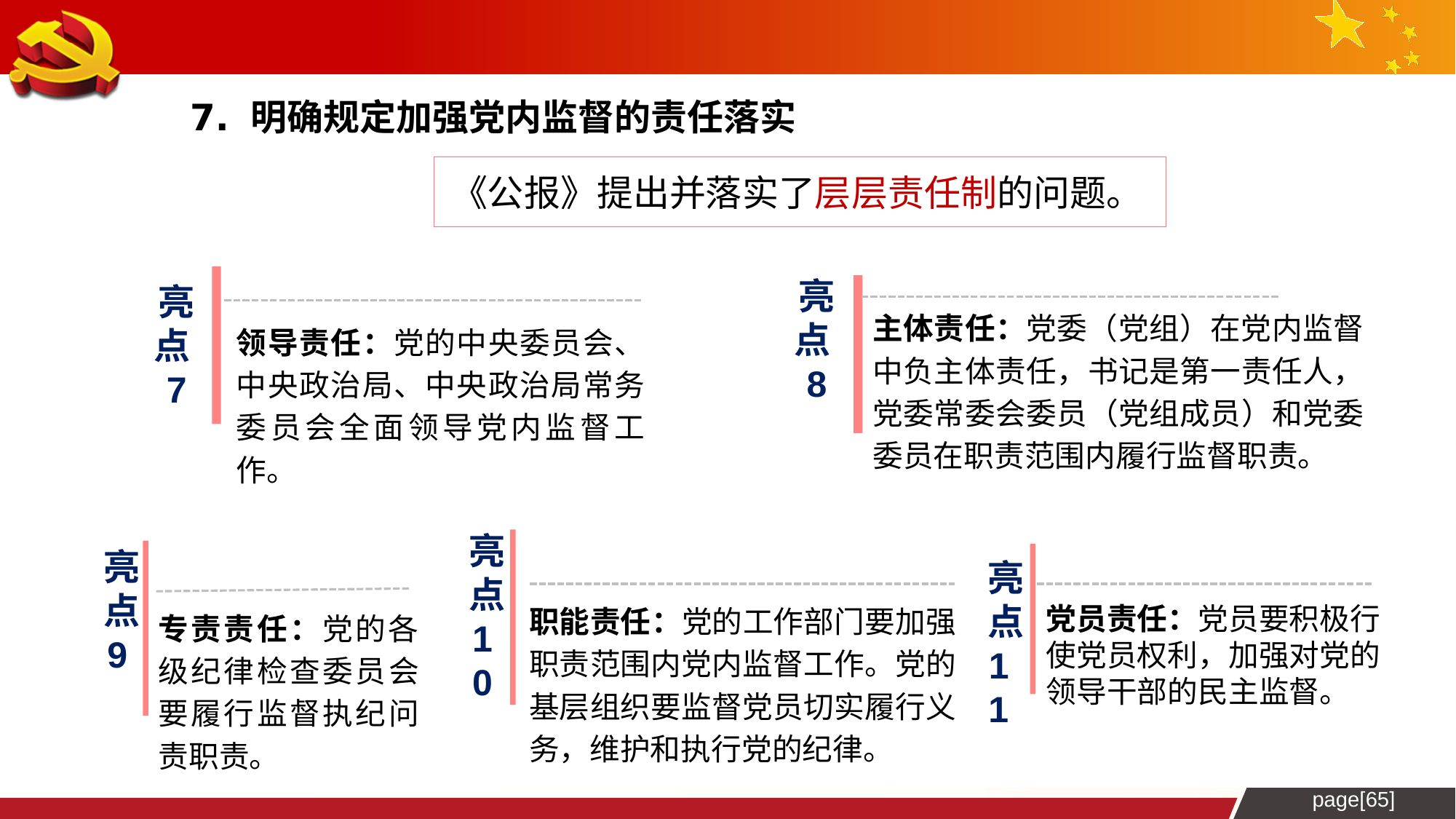

7. 明确规定加强党内监督的责任落实
《公报》提出并落实了层层责任制的问题。

主体责任：党委（党组）在党内监督中负主体责任，书记是第一责任人，党委常委会委员（党组成员）和党委委员在职责范围内履行监督职责。
领导责任：党的中央委员会、中央政治局、中央政治局常务委员会全面领导党内监督工作。
亮点8
亮点7

职能责任：党的工作部门要加强职责范围内党内监督工作。党的基层组织要监督党员切实履行义务，维护和执行党的纪律。
党员责任：党员要积极行使党员权利，加强对党的领导干部的民主监督。
亮点9
专责责任：党的各级纪律检查委员会要履行监督执纪问责职责。
亮点10
亮点11